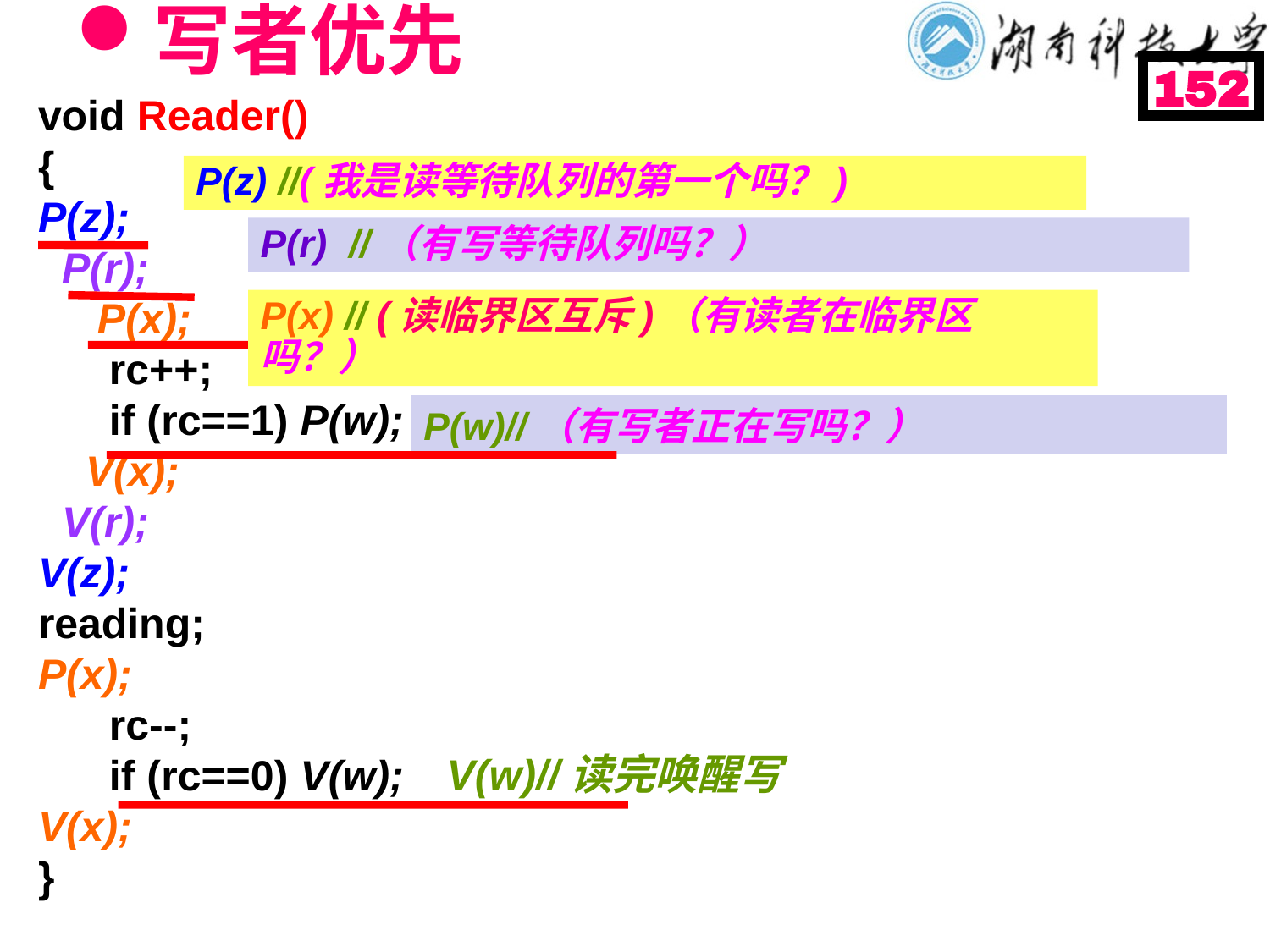

# 写者优先
152
void Reader()
{
P(z);
  P(r);
     P(x);
      rc++;
      if (rc==1) P(w);
    V(x);
  V(r);
V(z);
reading;
P(x);
      rc--;
      if (rc==0) V(w);
V(x);
}
P(z) //(我是读等待队列的第一个吗？)
P(r)  //（有写等待队列吗？）

P(x) // (读临界区互斥)（有读者在临界区吗？）

P(w)//（有写者正在写吗？）

V(w)//读完唤醒写